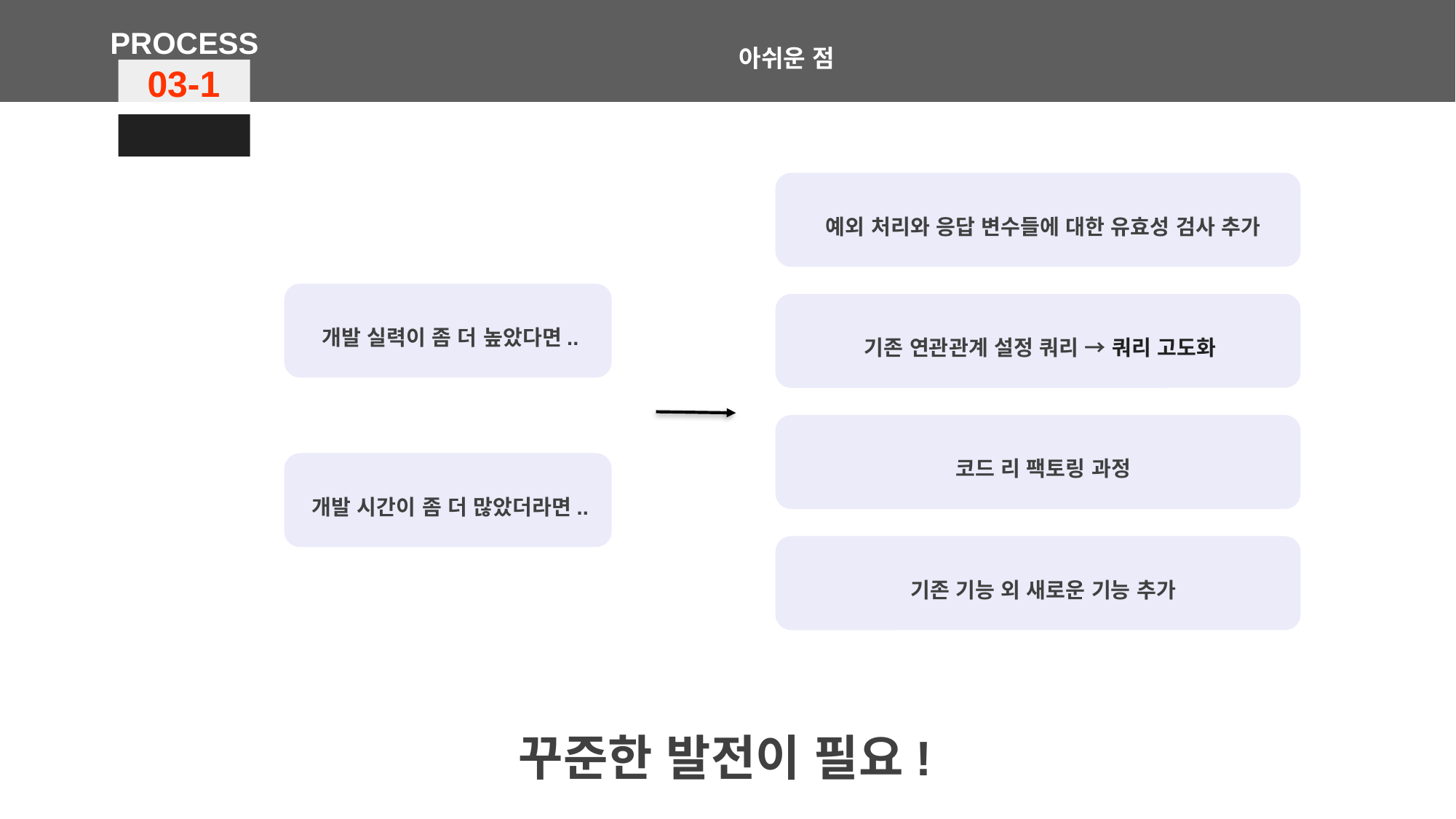

PROCESS
아쉬운 점
03-1

예외 처리와 응답 변수들에 대한 유효성 검사 추가
개발 실력이 좀 더 높았다면..

기존 연관관계 설정 쿼리 → 쿼리 고도화

코드 리 팩토링 과정

개발 시간이 좀 더 많았더라면..

기존 기능 외 새로운 기능 추가
꾸준한 발전이 필요!